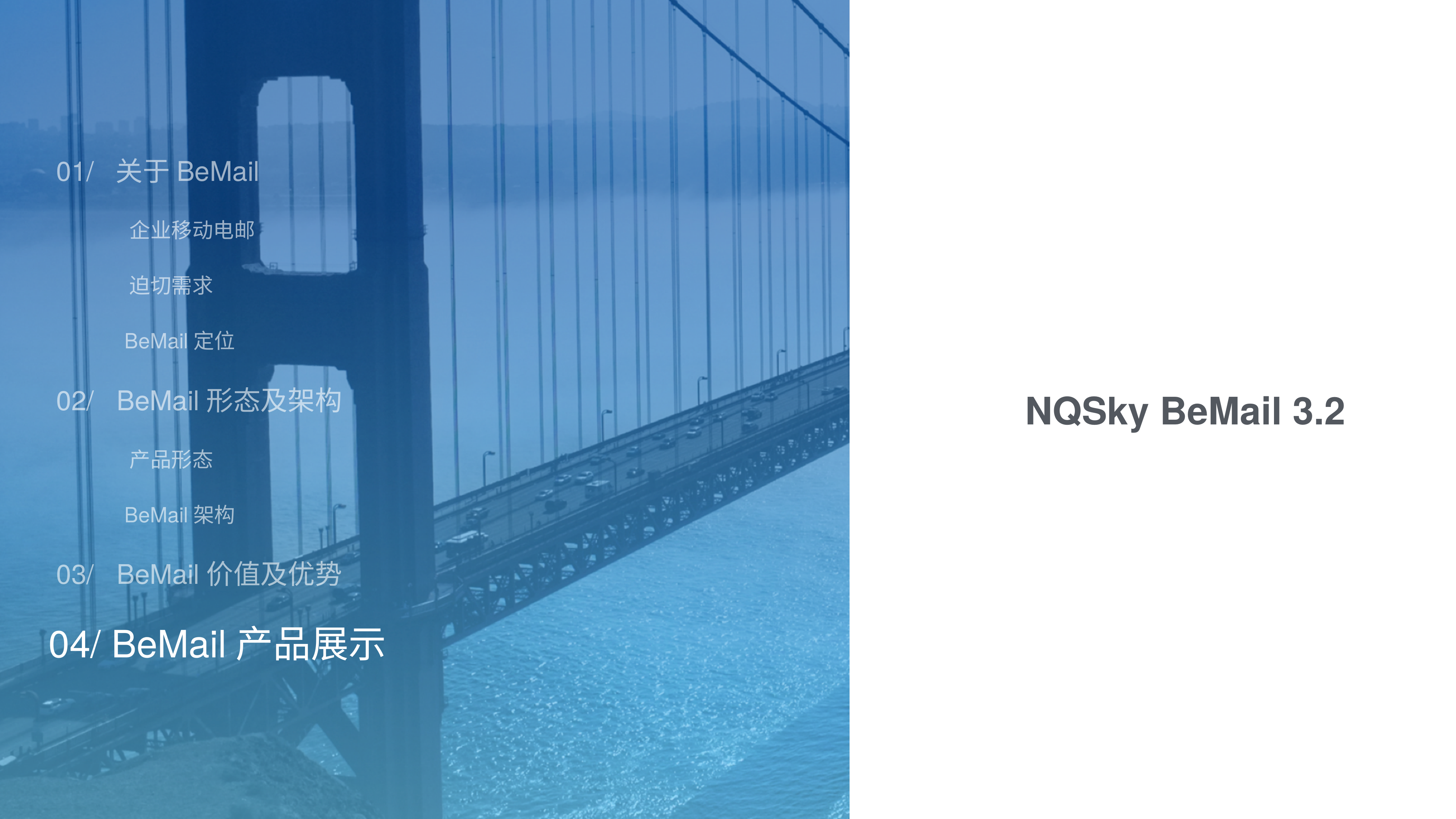

01/  关于BeMail
             企业移动电邮
             迫切需求
             BeMail定位
 02/   BeMail形态及架构
             产品形态
             BeMail架构
 03/   BeMail价值及优势
04/ BeMail产品展示
# NQSky BeMail 3.2